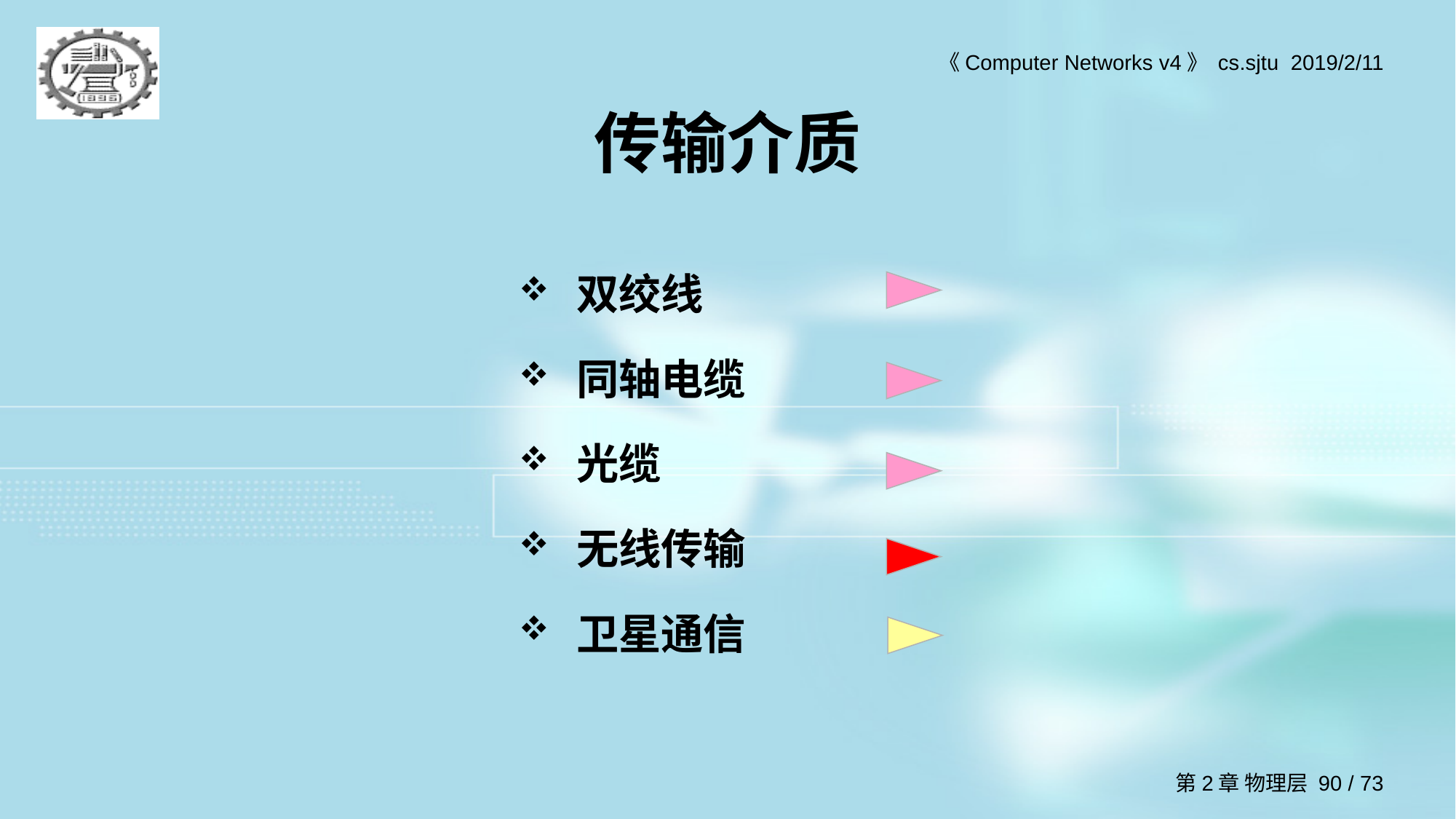

# 传输介质
双绞线
同轴电缆
光缆
无线传输
卫星通信